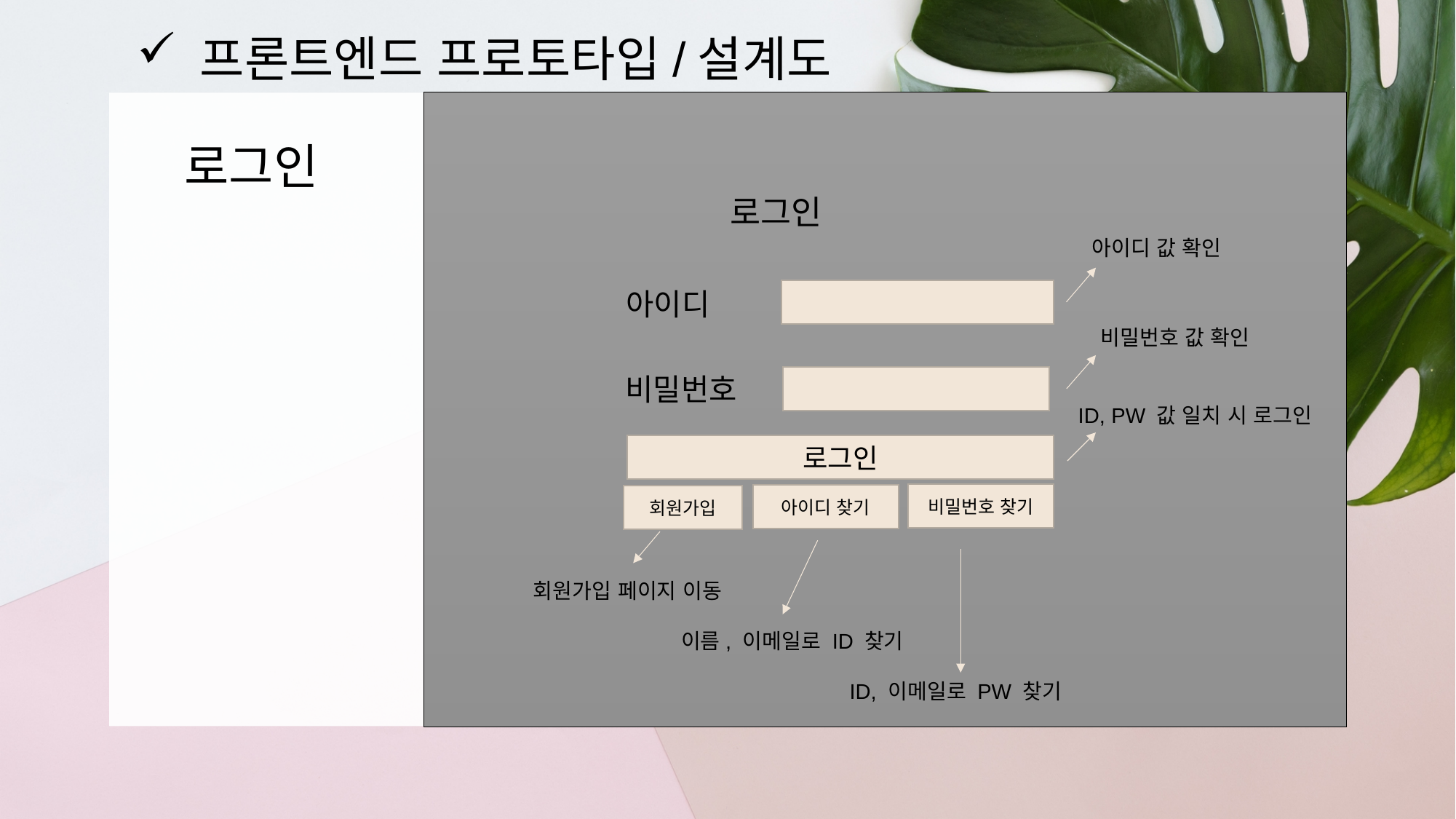

프론트엔드 프로토타입/설계도

로그인
로그인
아이디 값 확인
아이디

비밀번호 값 확인
비밀번호

ID, PW 값 일치 시 로그인
로그인
비밀번호 찾기
아이디 찾기
회원가입
회원가입 페이지 이동
이름, 이메일로 ID 찾기
ID, 이메일로 PW 찾기